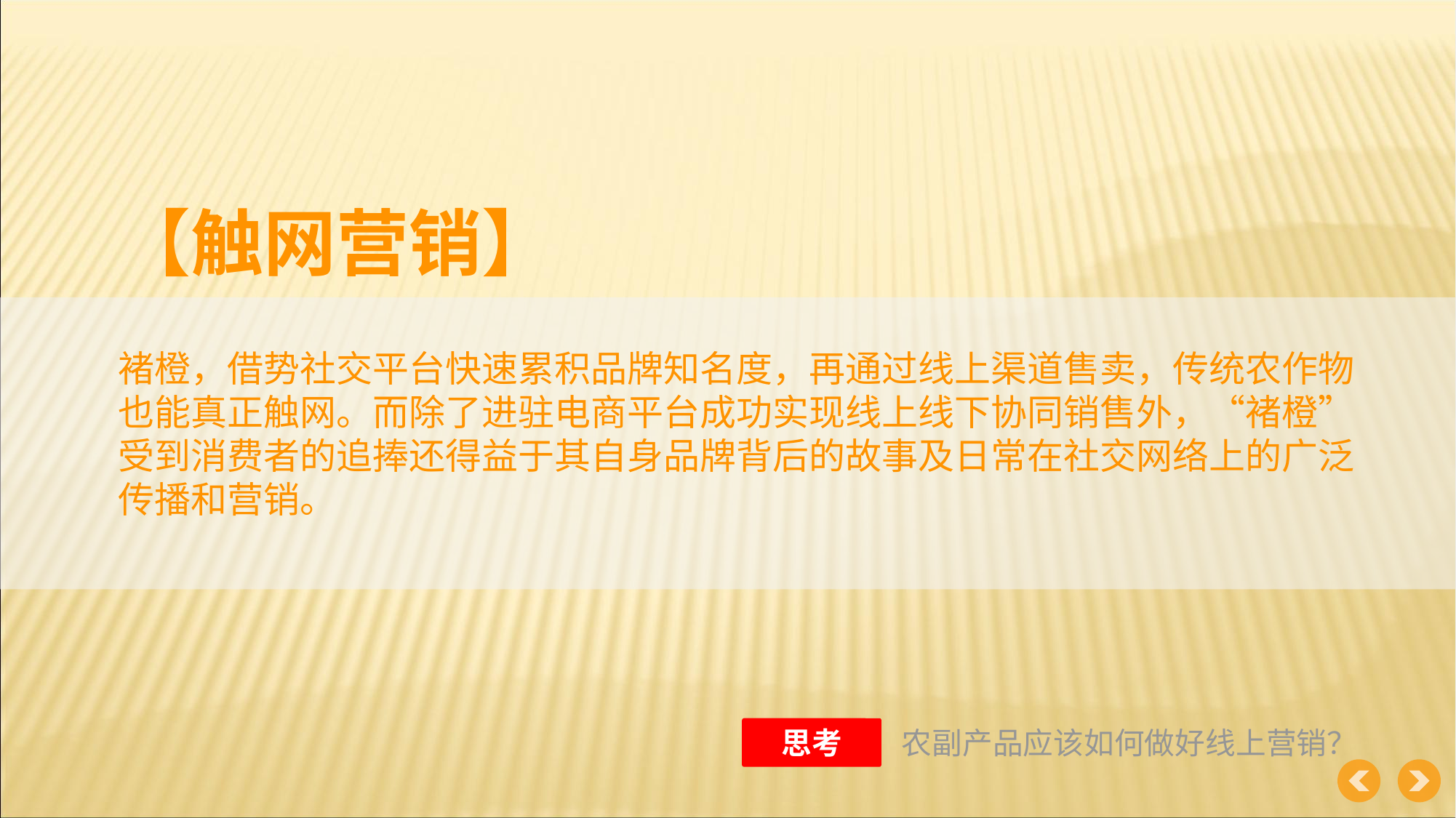

【触网营销】

褚橙，借势社交平台快速累积品牌知名度，再通过线上渠道售卖，传统农作物也能真正触网。而除了进驻电商平台成功实现线上线下协同销售外，“褚橙”受到消费者的追捧还得益于其自身品牌背后的故事及日常在社交网络上的广泛传播和营销。

思考
农副产品应该如何做好线上营销？